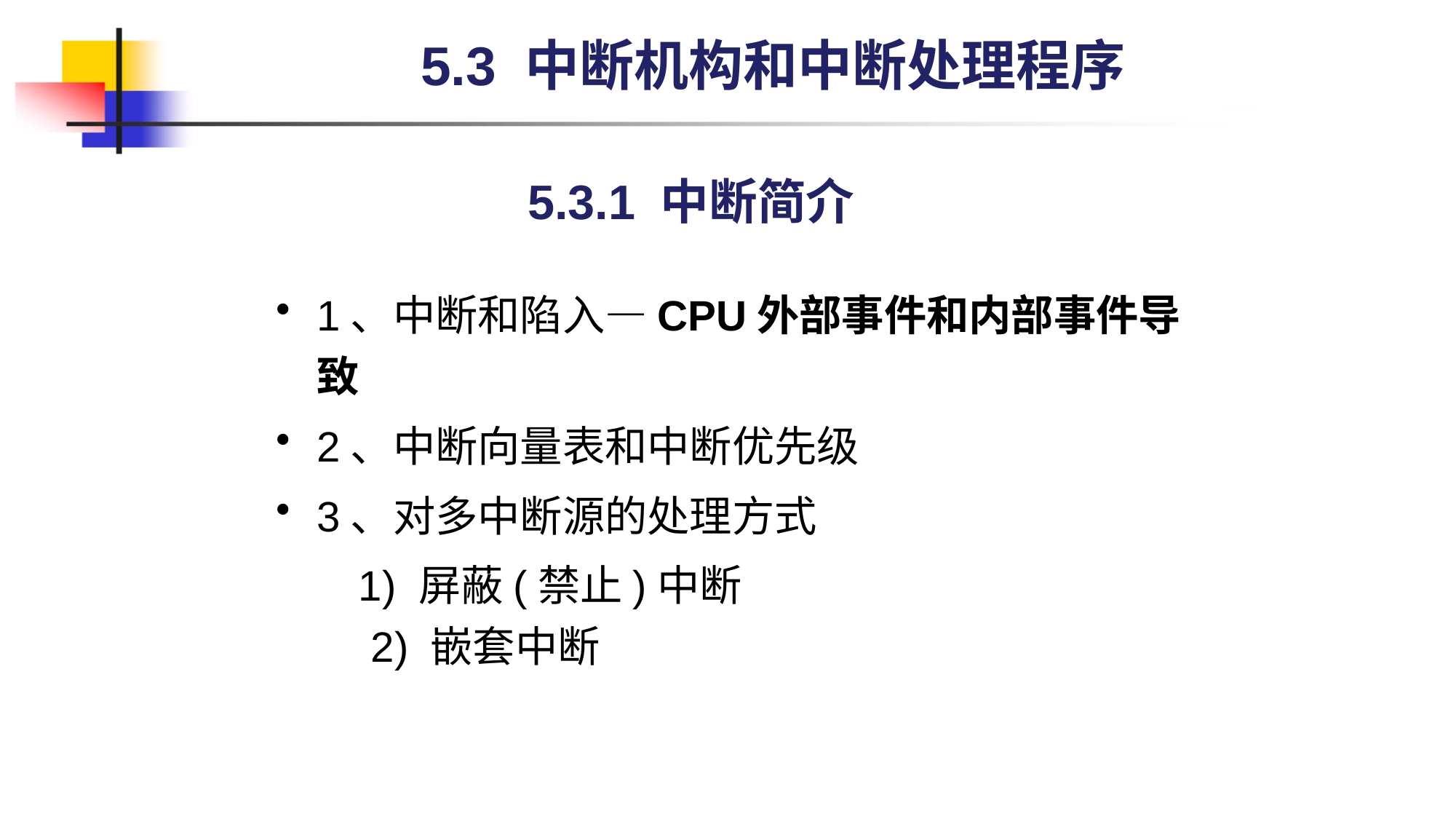

5.3 中断机构和中断处理程序
# 5.3.1 中断简介
1、中断和陷入—CPU外部事件和内部事件导致
2、中断向量表和中断优先级
3、对多中断源的处理方式
       1) 屏蔽(禁止)中断
　　2) 嵌套中断